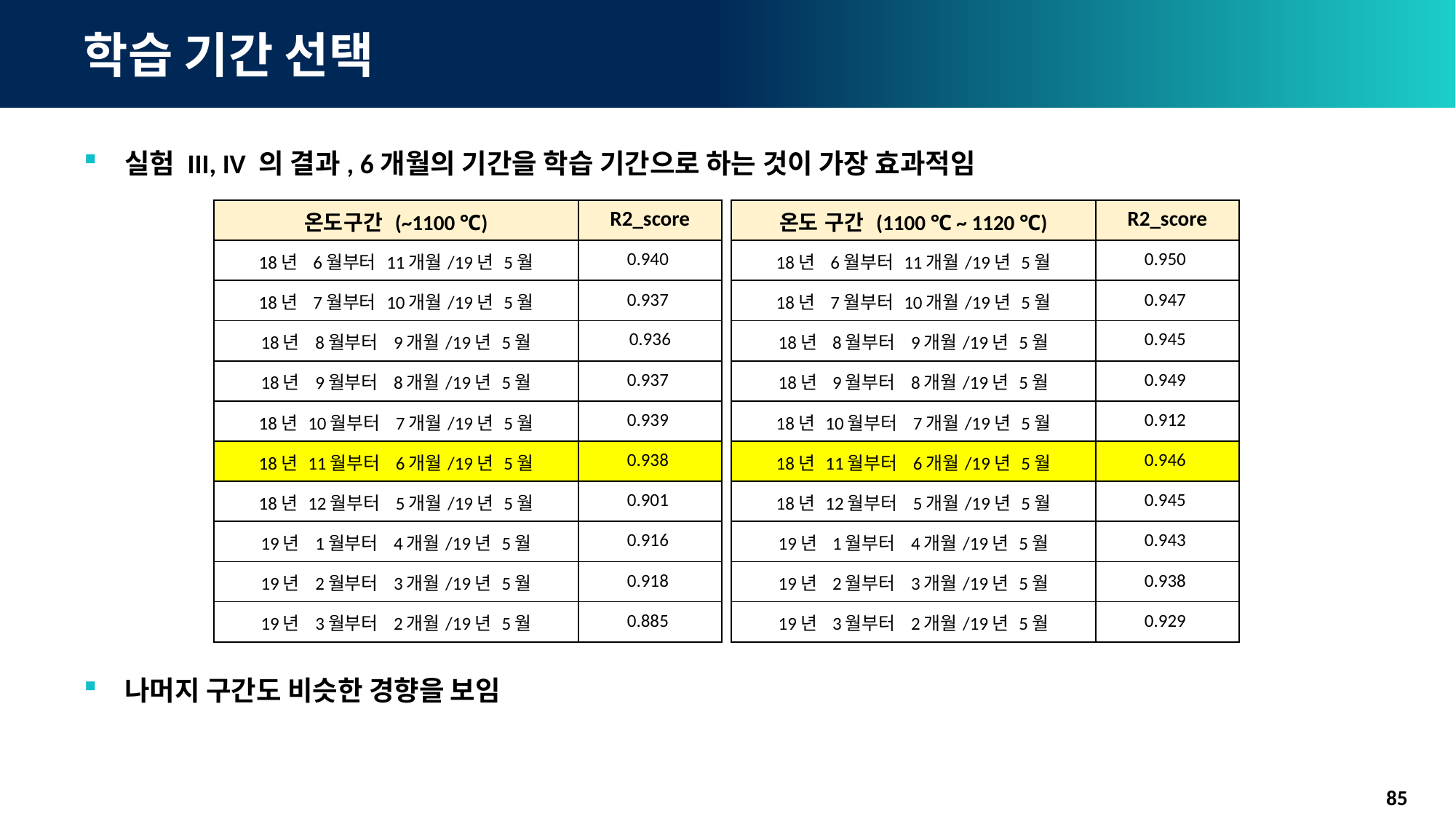

# 학습 기간 선택
실험 III, IV 의 결과, 6개월의 기간을 학습 기간으로 하는 것이 가장 효과적임

나머지 구간도 비슷한 경향을 보임

| 온도구간 (~1100 ℃) | R2\_score |
| --- | --- |
| 18년 6월부터 11개월/19년 5월 | 0.940 |
| 18년 7월부터 10개월/19년 5월 | 0.937 |
| 18년 8월부터 9개월/19년 5월 | 0.936 |
| 18년 9월부터 8개월/19년 5월 | 0.937 |
| 18년 10월부터 7개월/19년 5월 | 0.939 |
| 18년 11월부터  6개월/19년 5월 | 0.938 |
| 18년 12월부터 5개월/19년 5월 | 0.901 |
| 19년 1월부터 4개월/19년 5월 | 0.916 |
| 19년 2월부터 3개월/19년 5월 | 0.918 |
| 19년 3월부터 2개월/19년 5월 | 0.885 |
| 온도 구간 (1100 ℃ ~ 1120 ℃) | R2\_score |
| --- | --- |
| 18년 6월부터 11개월/19년 5월 | 0.950 |
| 18년 7월부터 10개월/19년 5월 | 0.947 |
| 18년 8월부터 9개월/19년 5월 | 0.945 |
| 18년 9월부터 8개월/19년 5월 | 0.949 |
| 18년 10월부터 7개월/19년 5월 | 0.912 |
| 18년 11월부터 6개월/19년 5월 | 0.946 |
| 18년 12월부터 5개월/19년 5월 | 0.945 |
| 19년 1월부터 4개월/19년 5월 | 0.943 |
| 19년 2월부터 3개월/19년 5월 | 0.938 |
| 19년 3월부터 2개월/19년 5월 | 0.929 |
85